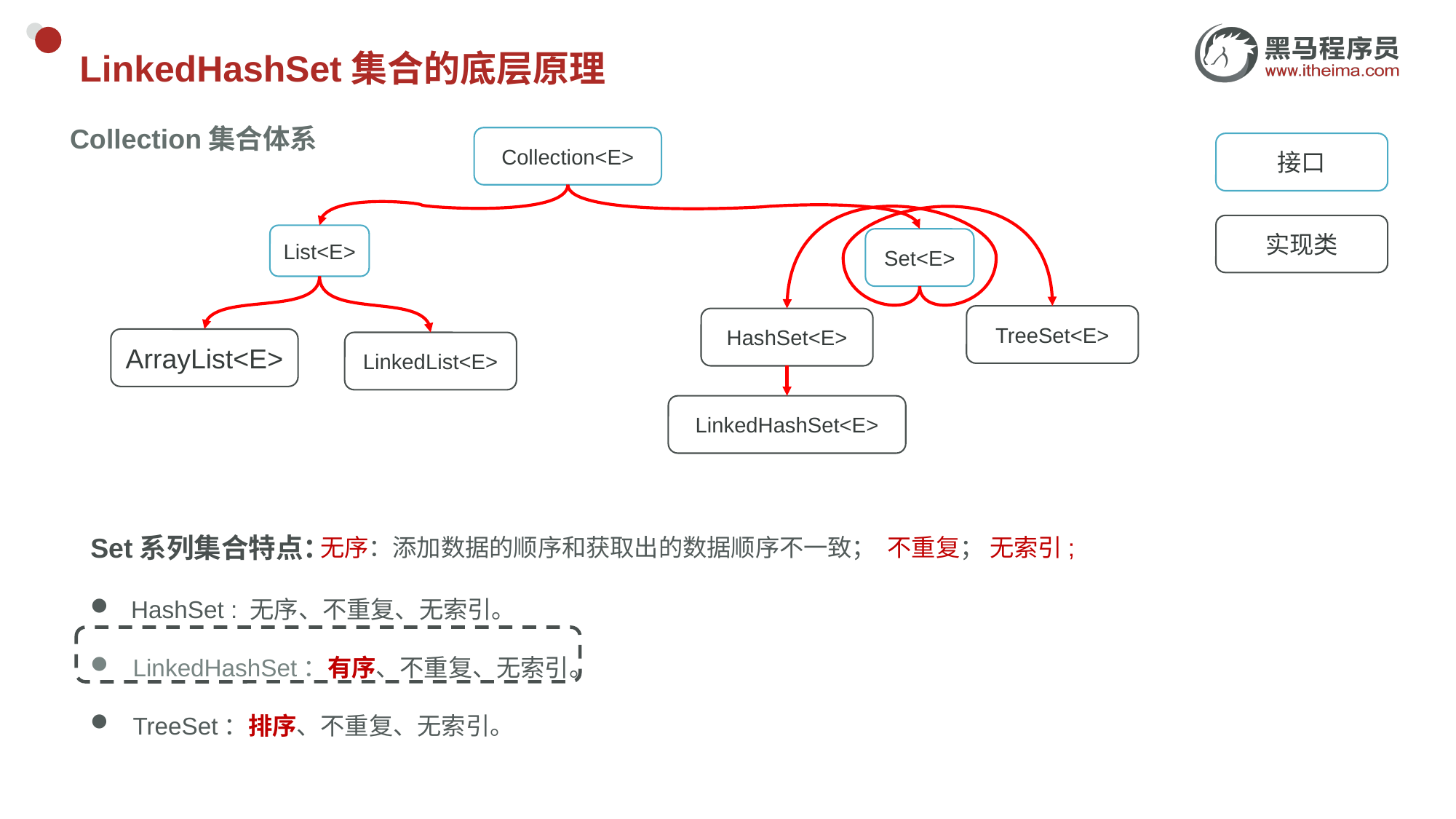

# LinkedHashSet集合的底层原理
Collection集合体系
Collection<E>
接口
实现类
List<E>
Set<E>
TreeSet<E>
HashSet<E>
ArrayList<E>
LinkedList<E>
LinkedHashSet<E>
Set系列集合特点：
 无序：添加数据的顺序和获取出的数据顺序不一致；  不重复； 无索引;
 HashSet : 无序、不重复、无索引。
LinkedHashSet：有序、不重复、无索引。
TreeSet：排序、不重复、无索引。